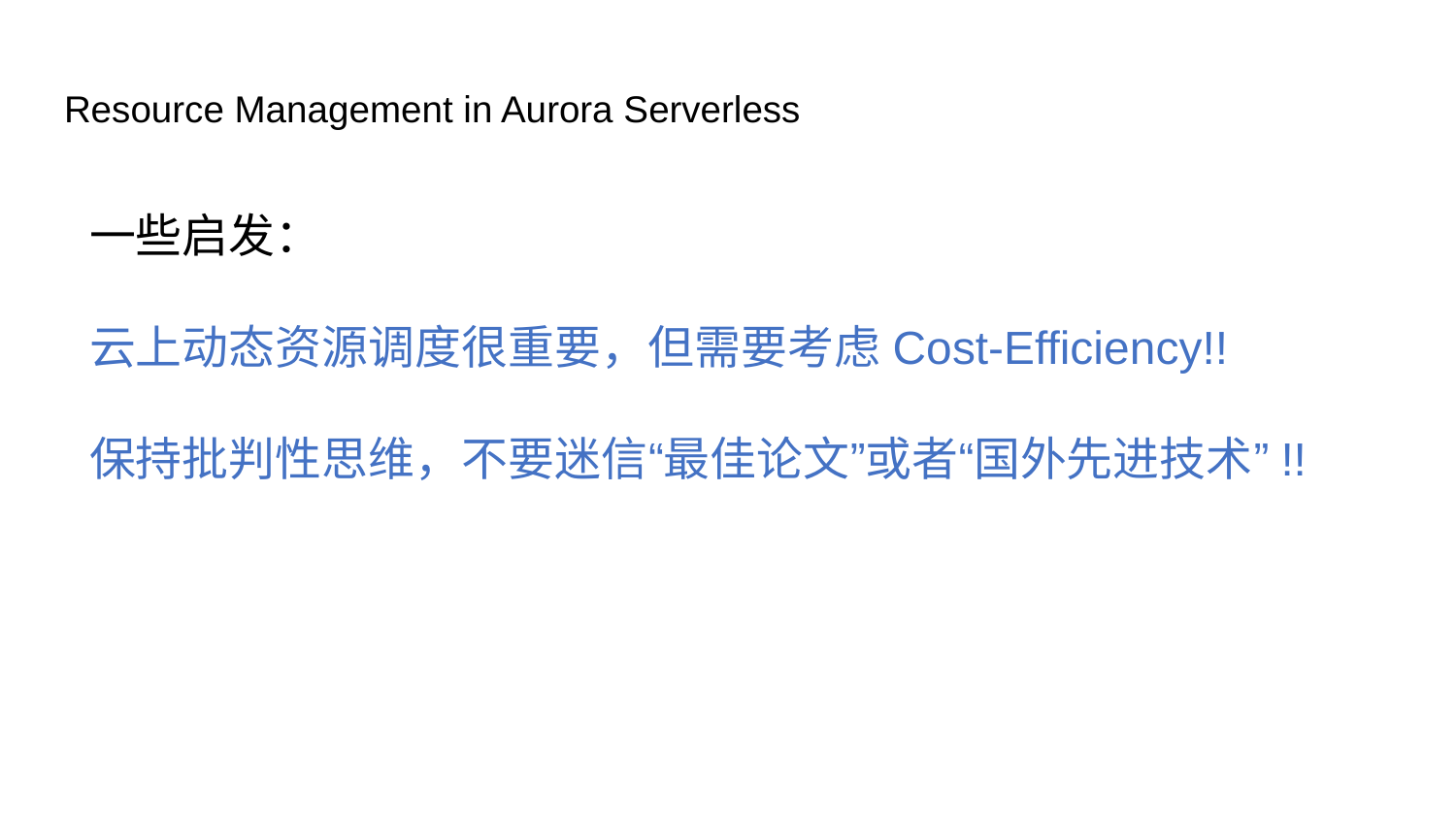

# Resource Management in Aurora Serverless

一些启发：

云上动态资源调度很重要，但需要考虑Cost-Efficiency!!

保持批判性思维，不要迷信“最佳论文”或者“国外先进技术”!!